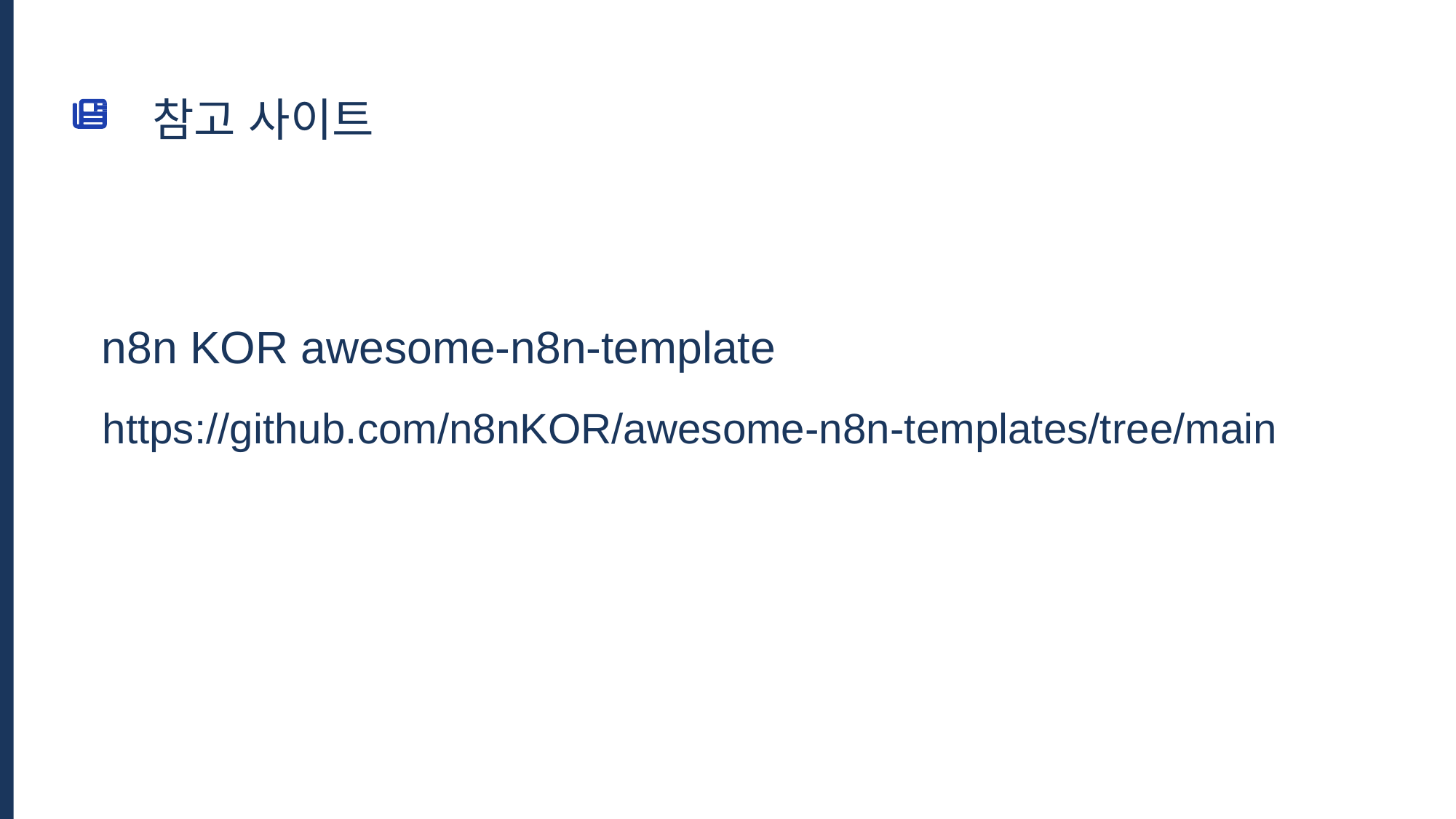

# 참고 사이트

n8n KOR awesome-n8n-template
https://github.com/n8nKOR/awesome-n8n-templates/tree/main